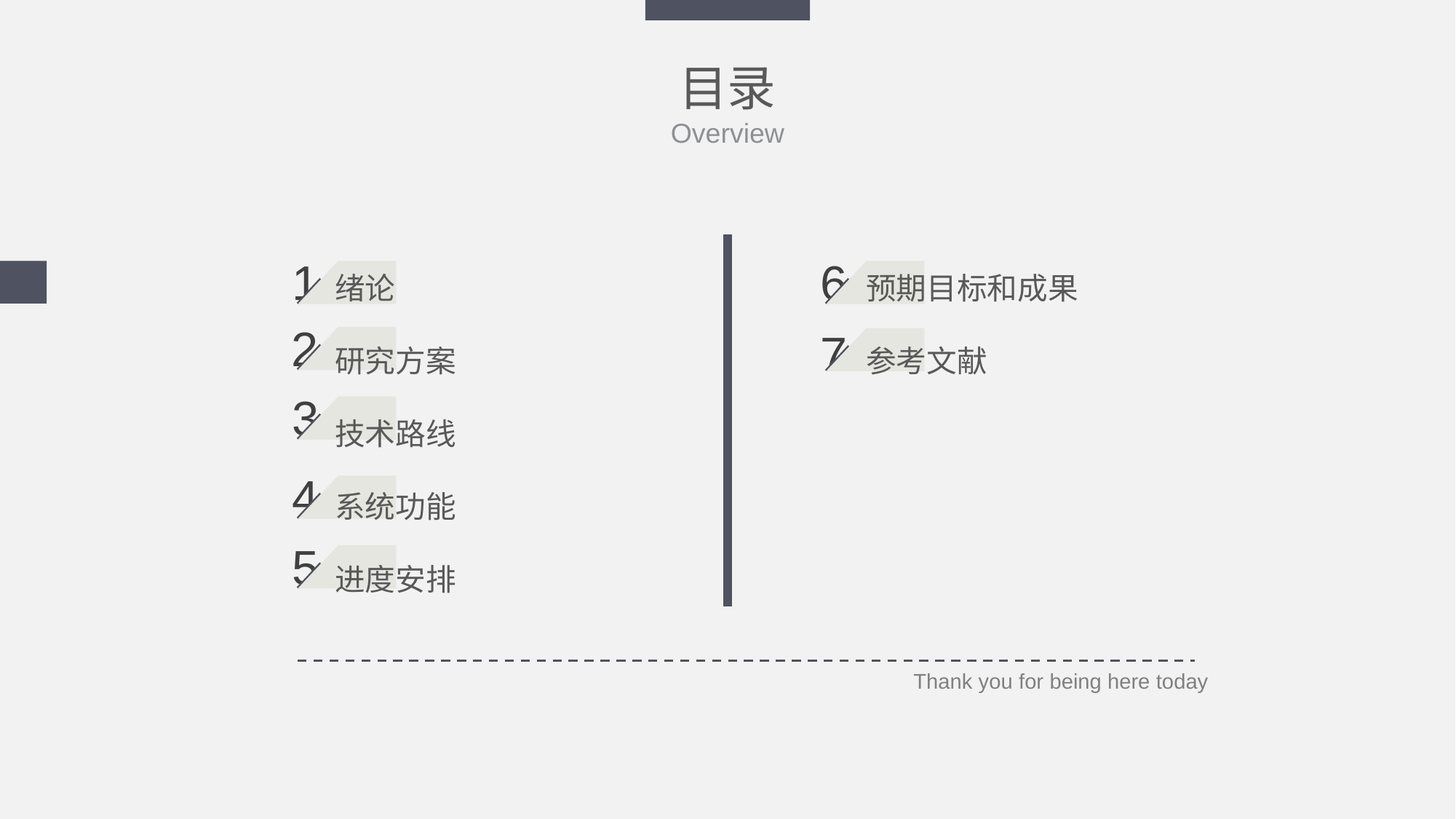

目录
Overview
绪论
研究方案
技术路线
系统功能
进度安排
预期目标和成果
参考文献
1

6

2

7

3

4

5

Thank you for being here today
2